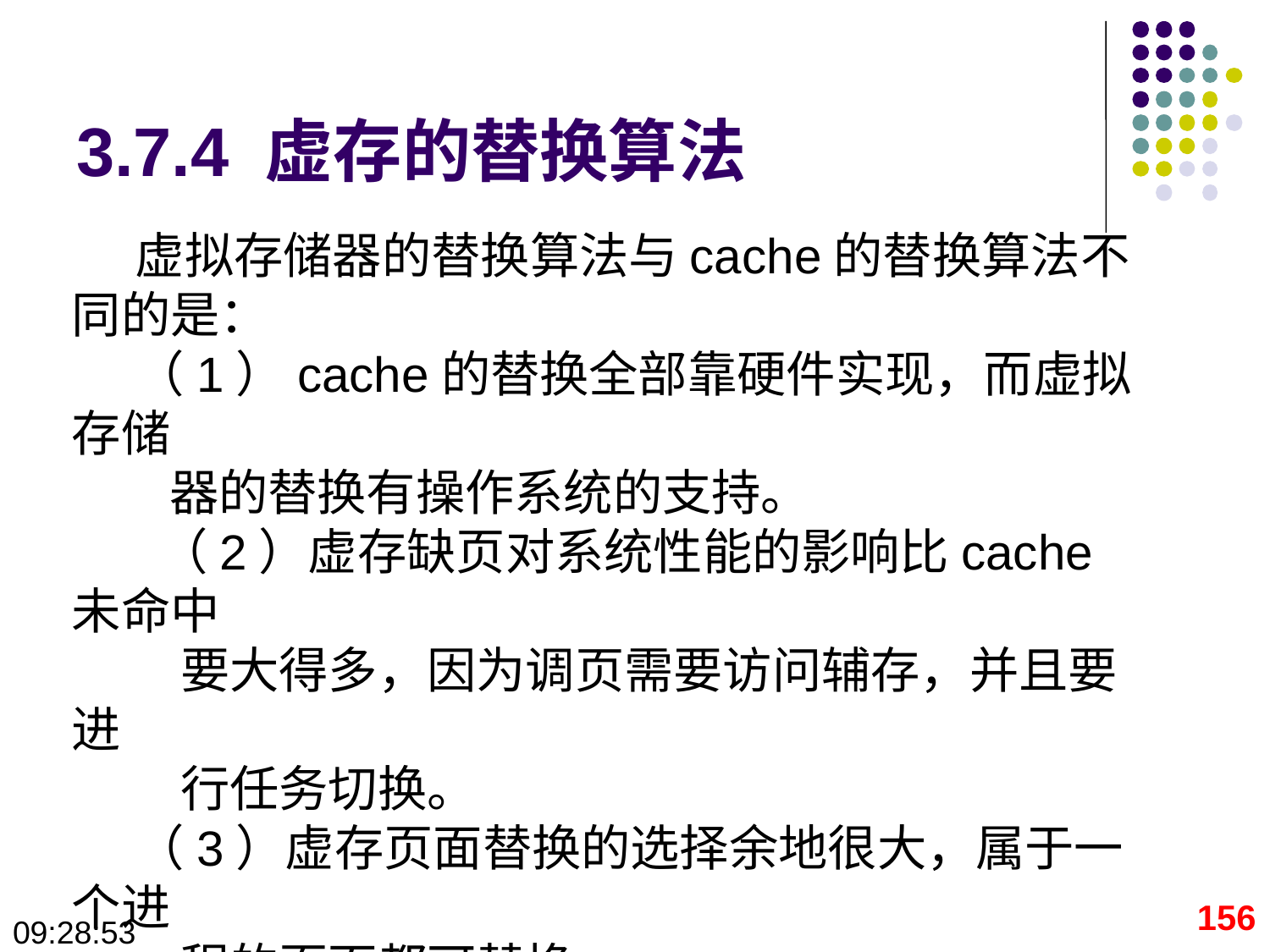

# 3.7.4 虚存的替换算法
虚拟存储器的替换算法与cache的替换算法不同的是：
（1）cache的替换全部靠硬件实现，而虚拟存储
  器的替换有操作系统的支持。
 （2）虚存缺页对系统性能的影响比cache未命中
   要大得多，因为调页需要访问辅存，并且要进
   行任务切换。
（3）虚存页面替换的选择余地很大，属于一个进
   程的页面都可替换。
156
09:28:53